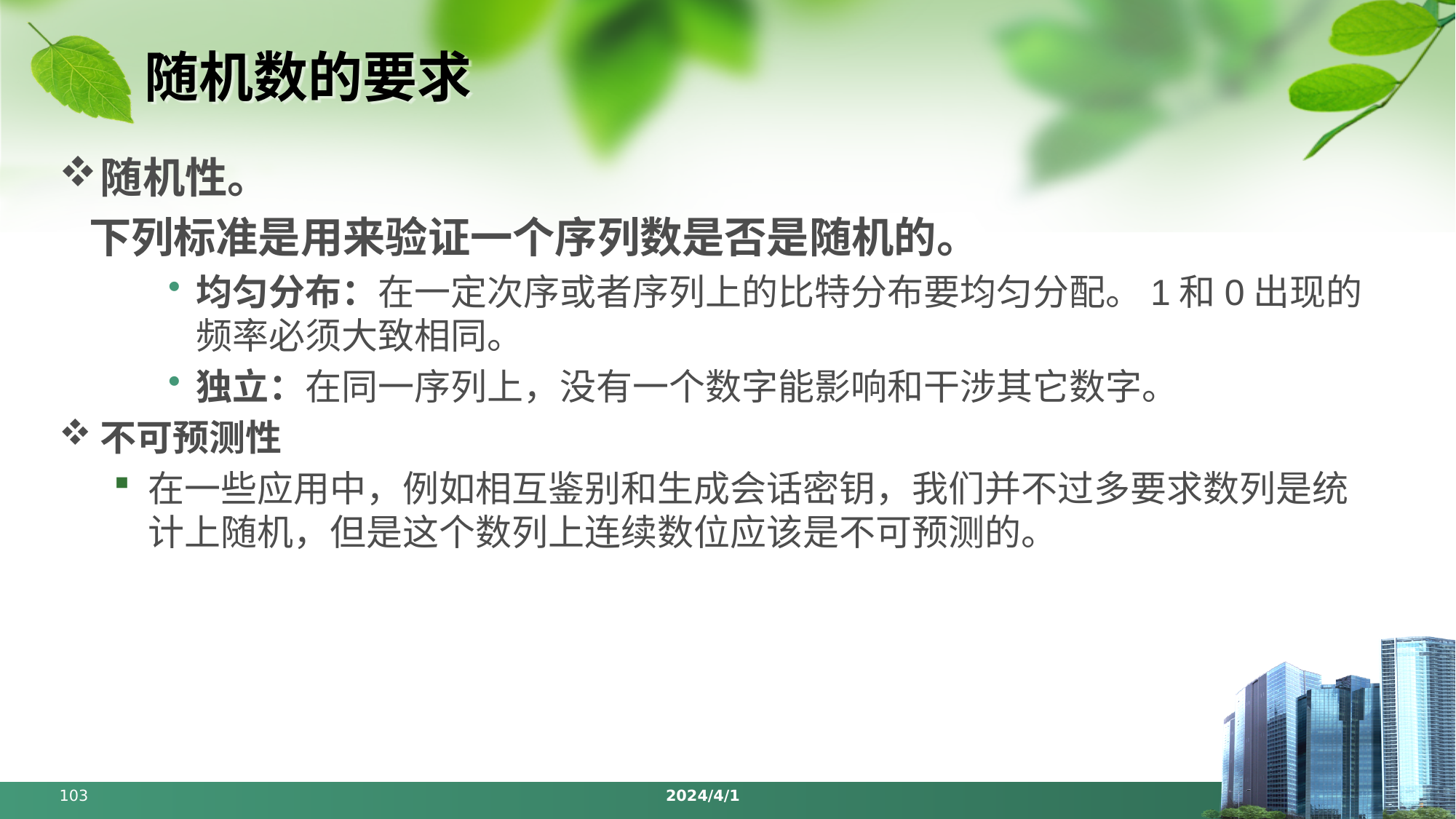

# 随机数的要求
随机性。
  下列标准是用来验证一个序列数是否是随机的。
均匀分布：在一定次序或者序列上的比特分布要均匀分配。1和0出现的频率必须大致相同。
独立：在同一序列上，没有一个数字能影响和干涉其它数字。
不可预测性
在一些应用中，例如相互鉴别和生成会话密钥，我们并不过多要求数列是统计上随机，但是这个数列上连续数位应该是不可预测的。

103
2024/4/1